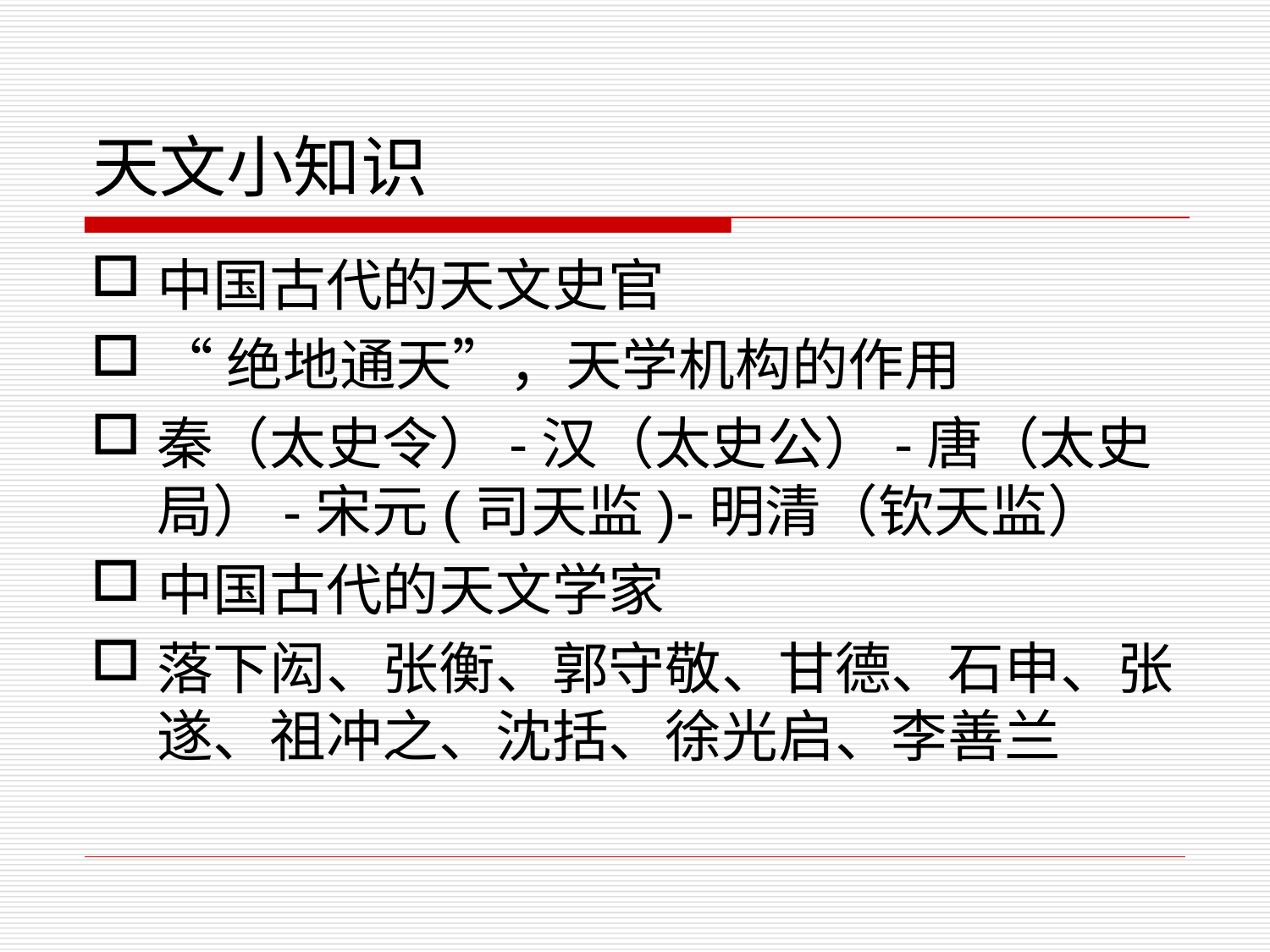

# 天文小知识
中国古代的天文史官
“绝地通天”，天学机构的作用
秦（太史令）-汉（太史公）-唐（太史局）-宋元(司天监)-明清（钦天监）
中国古代的天文学家
落下闳、张衡、郭守敬、甘德、石申、张遂、祖冲之、沈括、徐光启、李善兰